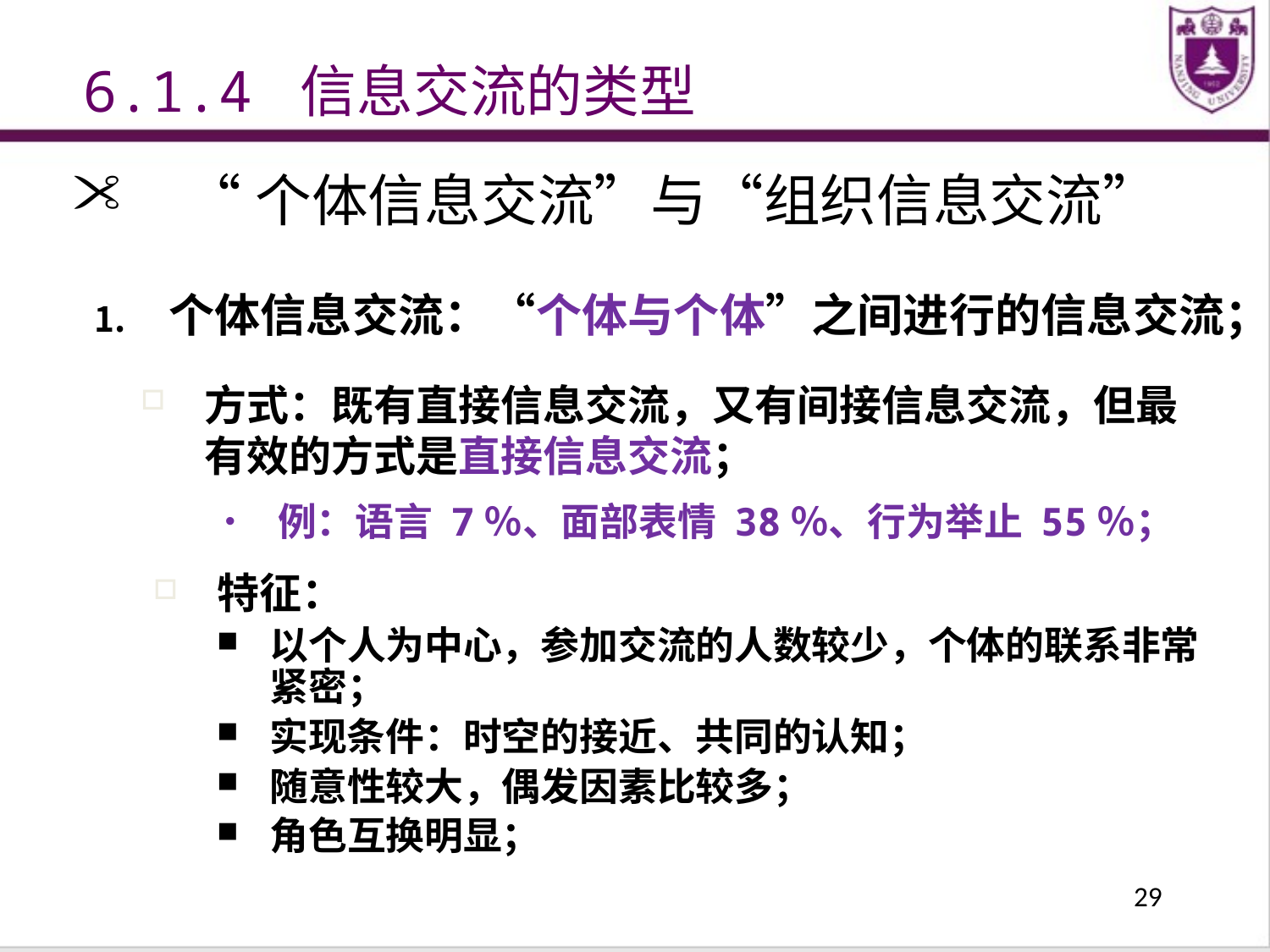

6.1.4 信息交流的类型
“个体信息交流”与“组织信息交流”
个体信息交流：“个体与个体”之间进行的信息交流；
方式：既有直接信息交流，又有间接信息交流，但最有效的方式是直接信息交流；
例：语言 7％、面部表情 38％、行为举止 55％；
特征：
以个人为中心，参加交流的人数较少，个体的联系非常紧密；
实现条件：时空的接近、共同的认知；
随意性较大，偶发因素比较多；
角色互换明显；
29